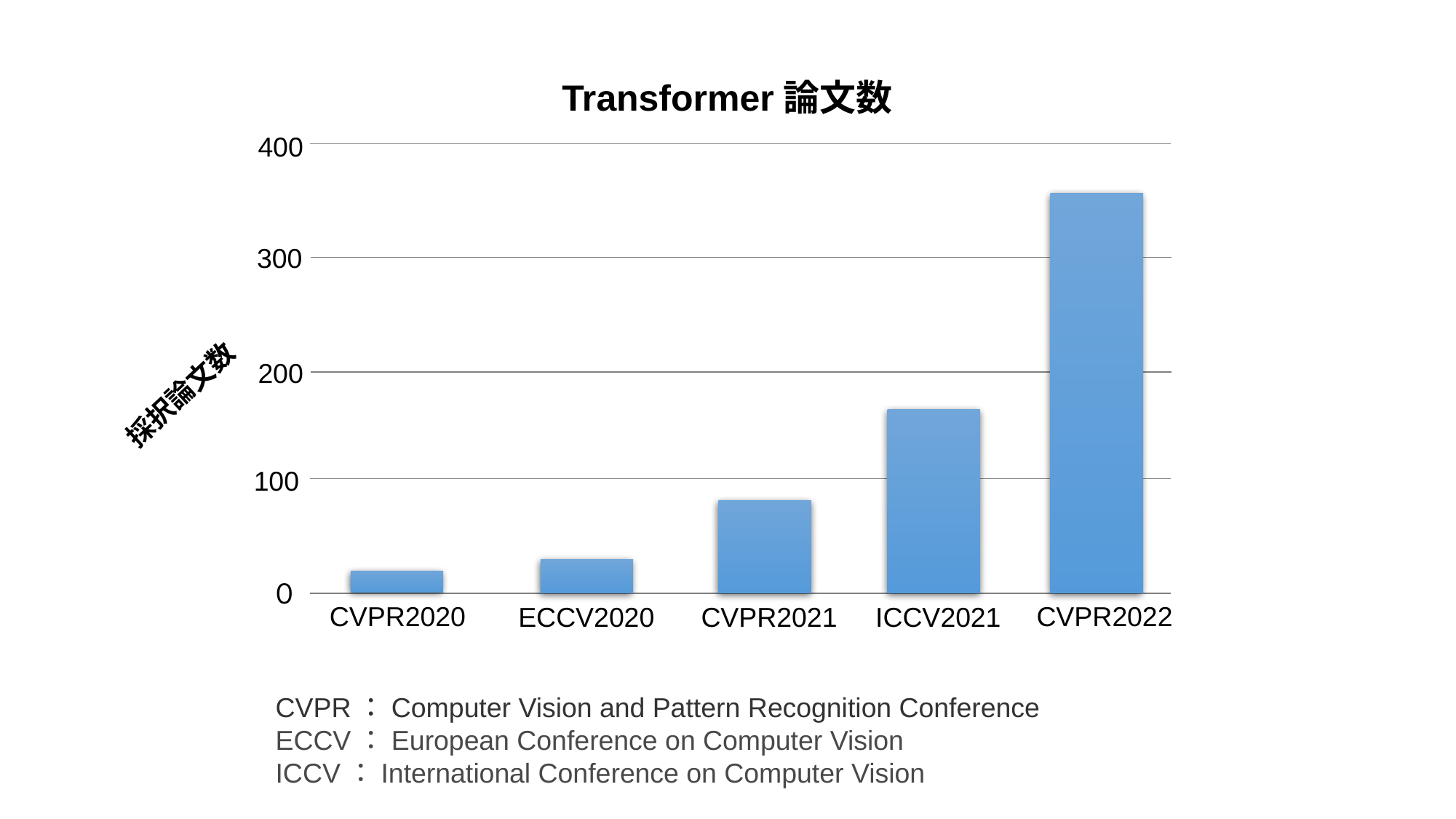

Transformer論文数
400

300
200
採択論文数

100

０

CVPR2022
CVPR2020
ICCV2021
CVPR2021
ECCV2020
CVPR：Computer Vision and Pattern Recognition Conference
ECCV：European Conference on Computer Vision
ICCV：International Conference on Computer Vision